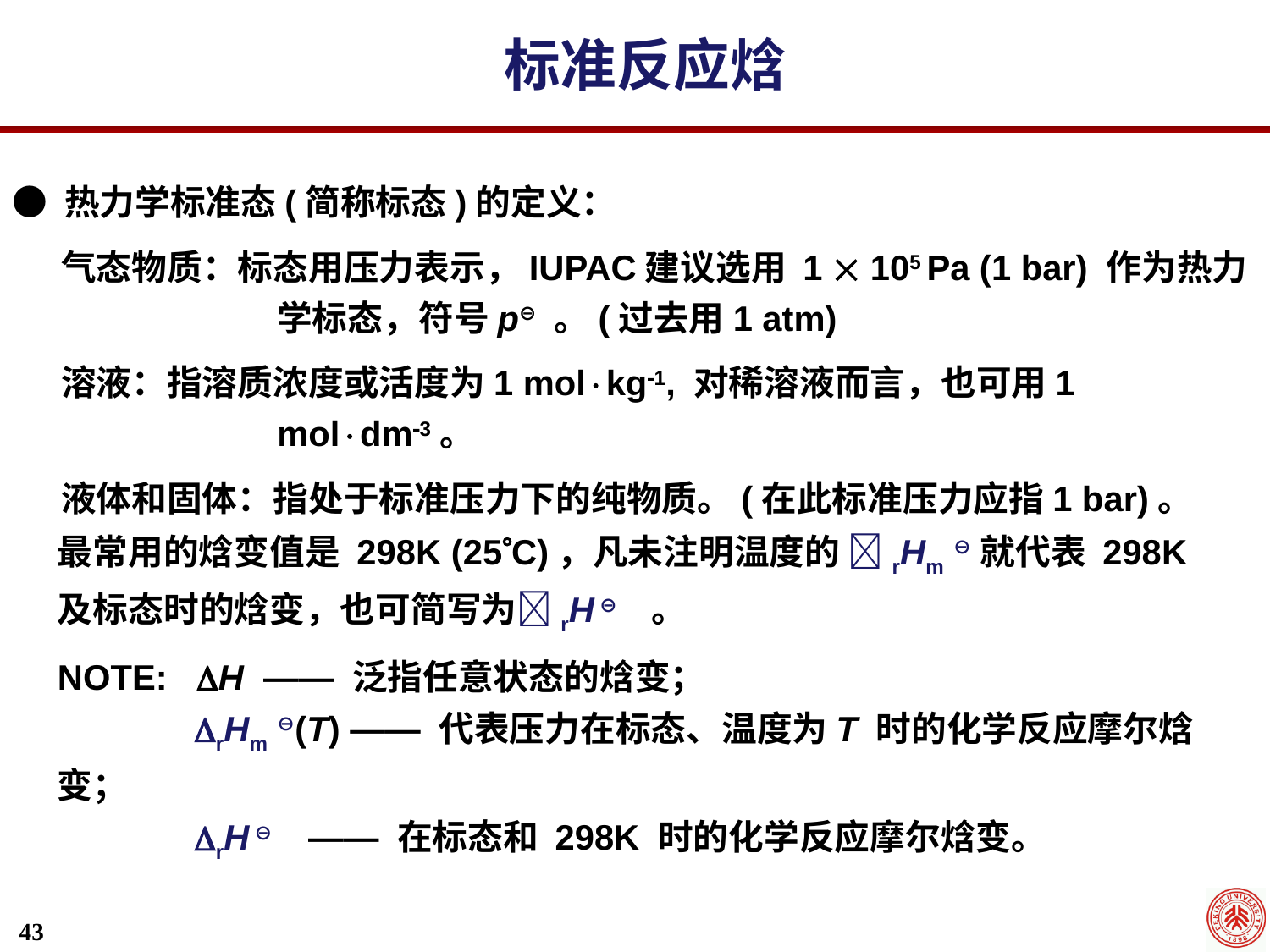

标准反应焓

● 热力学标准态(简称标态)的定义：
     气态物质：标态用压力表示，IUPAC建议选用 1 × 105 Pa (1 bar) 作为热力学标态，符号p⊖ 。(过去用1 atm)
     溶液：指溶质浓度或活度为1 mol⋅kg−1, 对稀溶液而言，也可用1 mol⋅dm−3。
     液体和固体：指处于标准压力下的纯物质。(在此标准压力应指1 bar)。
最常用的焓变值是 298K (25°C)，凡未注明温度的 ΔrHm ⊖  就代表 298K 及标态时的焓变，也可简写为ΔrH⊖  。
NOTE:   ΔH  —— 泛指任意状态的焓变；
 	 ΔrHm ⊖ (T) —— 代表压力在标态、温度为T 时的化学反应摩尔焓变；
	 ΔrH⊖   —— 在标态和 298K 时的化学反应摩尔焓变。
43